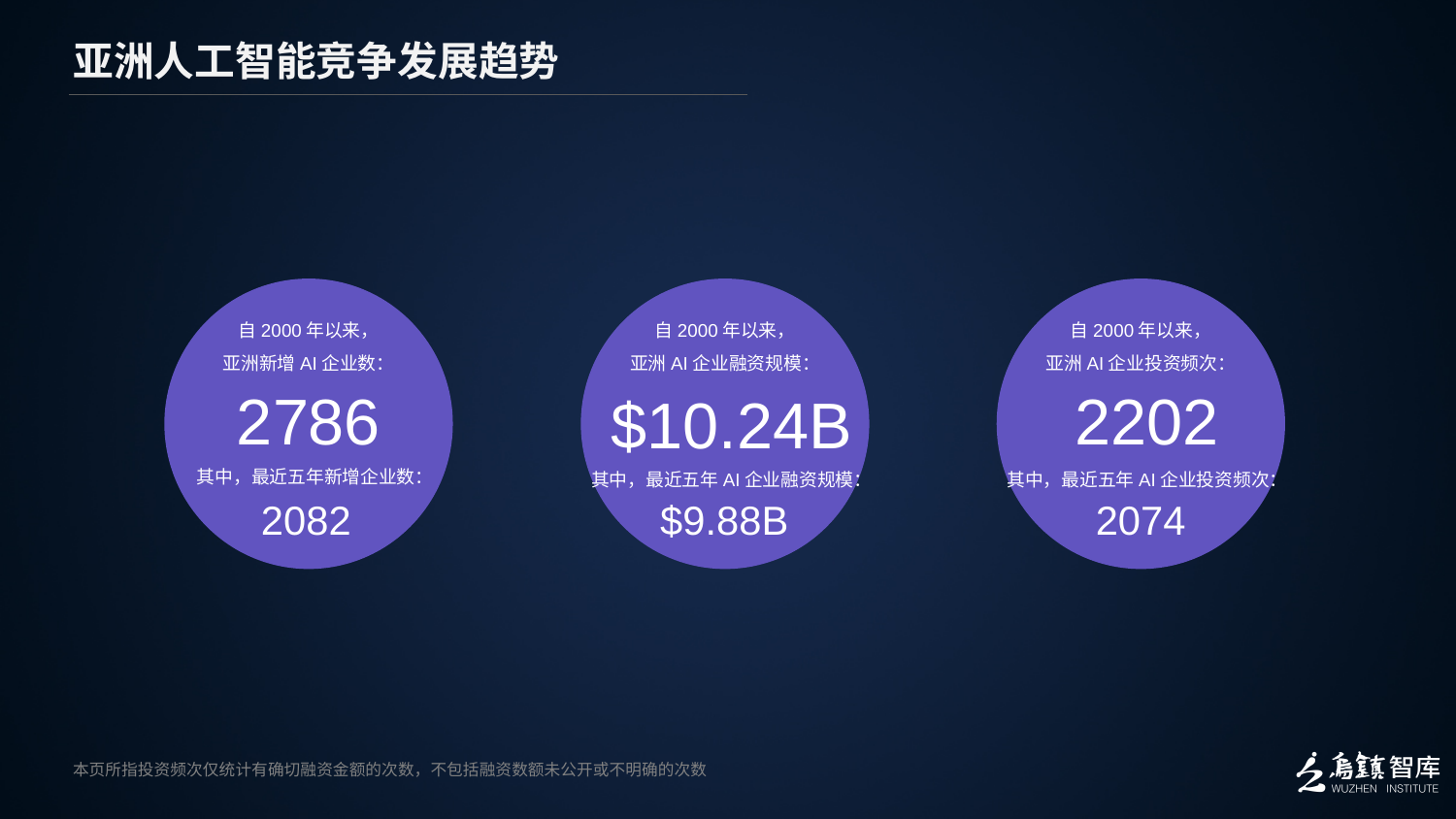

亚洲人工智能竞争发展趋势

自2000年以来，
亚洲新增AI企业数：
自2000年以来，
亚洲AI企业投资频次：
自2000年以来，
亚洲AI企业融资规模：
2786
2202
$10.24B
其中，最近五年新增企业数：
其中，最近五年AI企业投资频次：
其中，最近五年AI企业融资规模：
2074
2082
$9.88B
本页所指投资频次仅统计有确切融资金额的次数，不包括融资数额未公开或不明确的次数